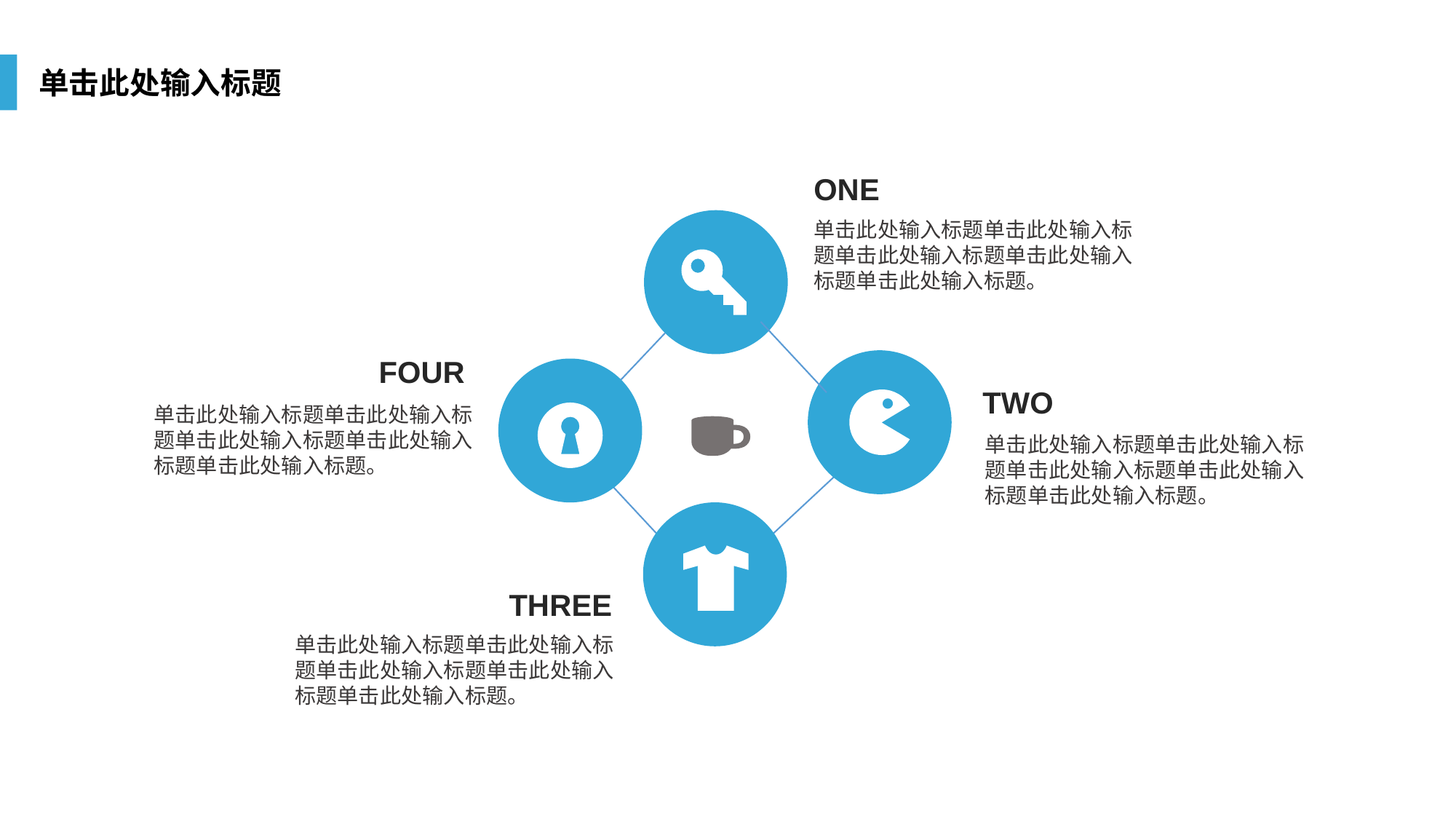

单击此处输入标题
ONE

单击此处输入标题单击此处输入标题单击此处输入标题单击此处输入标题单击此处输入标题。
FOUR
TWO
单击此处输入标题单击此处输入标题单击此处输入标题单击此处输入标题单击此处输入标题。

单击此处输入标题单击此处输入标题单击此处输入标题单击此处输入标题单击此处输入标题。
THREE
单击此处输入标题单击此处输入标题单击此处输入标题单击此处输入标题单击此处输入标题。